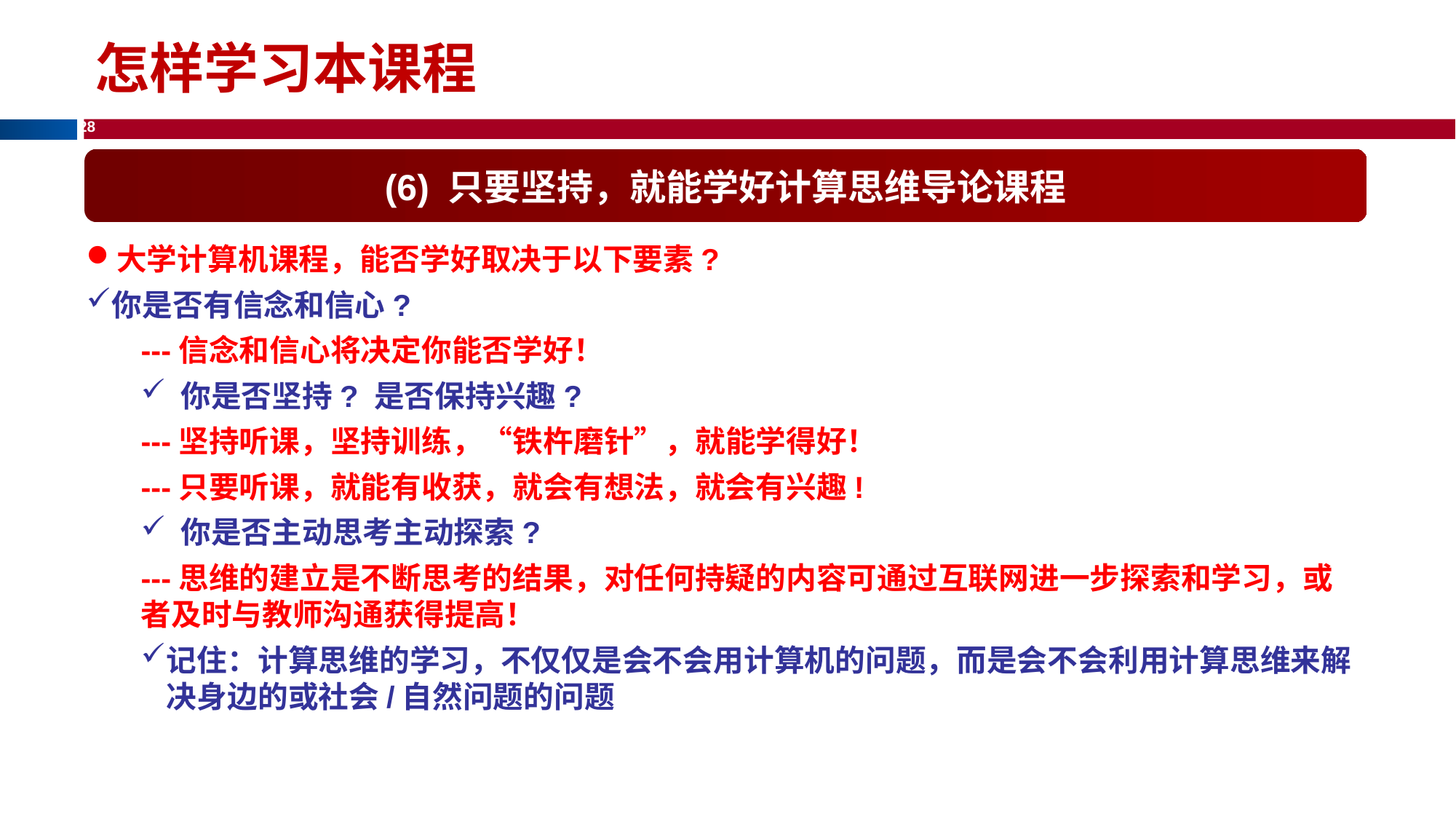

怎样学习本课程
(6) 只要坚持，就能学好计算思维导论课程
大学计算机课程，能否学好取决于以下要素?
你是否有信念和信心?
---信念和信心将决定你能否学好！
 你是否坚持? 是否保持兴趣?
---坚持听课，坚持训练，“铁杵磨针”，就能学得好！
---只要听课，就能有收获，就会有想法，就会有兴趣!
 你是否主动思考主动探索?
---思维的建立是不断思考的结果，对任何持疑的内容可通过互联网进一步探索和学习，或者及时与教师沟通获得提高！
记住：计算思维的学习，不仅仅是会不会用计算机的问题，而是会不会利用计算思维来解决身边的或社会/自然问题的问题